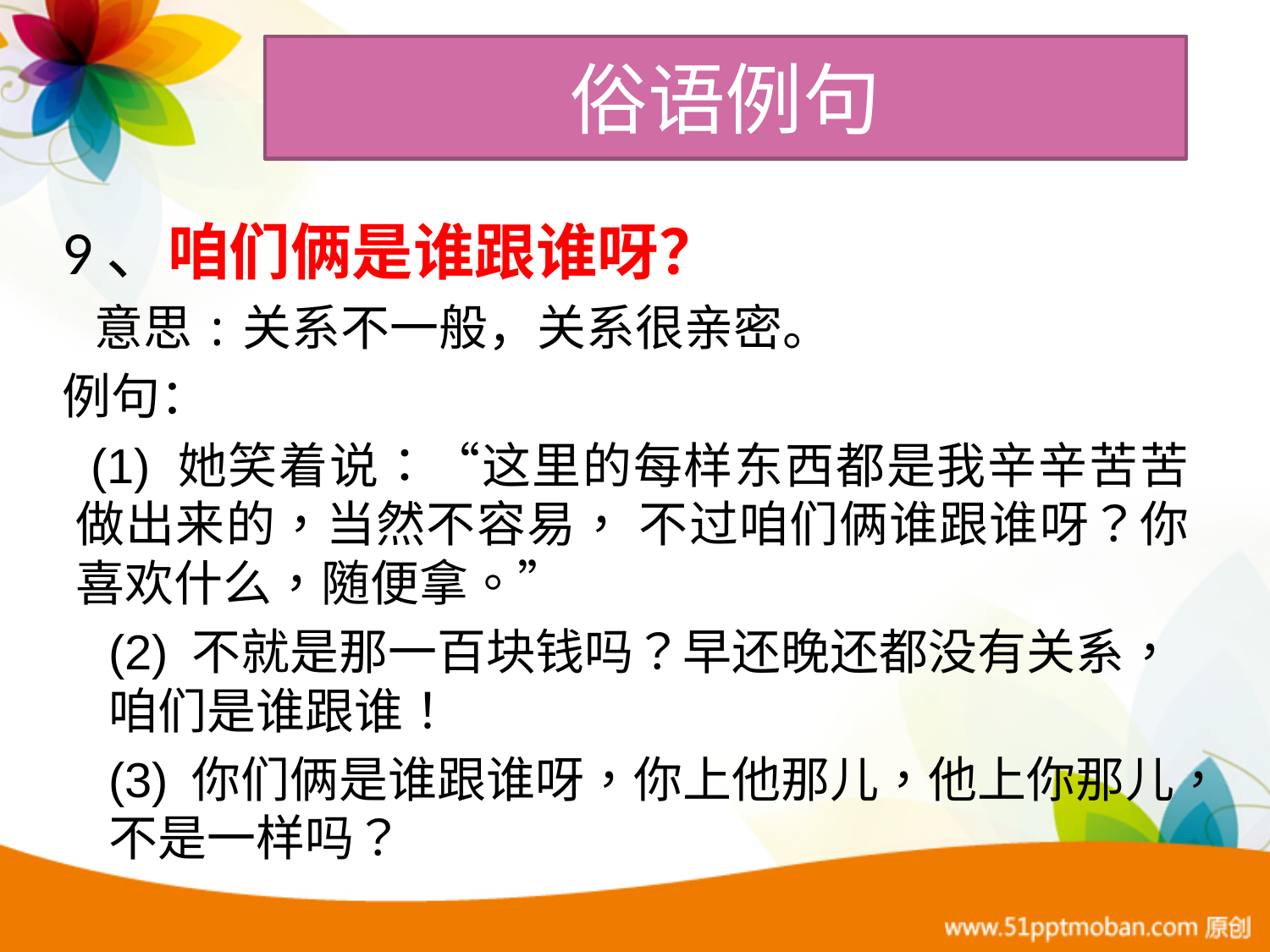

# 俗语例句
9、咱们俩是谁跟谁呀？
  意思:关系不一般，关系很亲密。
例句：
 (1) 她笑着说：“这里的每样东西都是我辛辛苦苦做出来的，当然不容易， 不过咱们俩谁跟谁呀？你喜欢什么，随便拿。”
(2) 不就是那一百块钱吗？早还晚还都没有关系，咱们是谁跟谁！
(3) 你们俩是谁跟谁呀，你上他那儿，他上你那儿，不是一样吗？